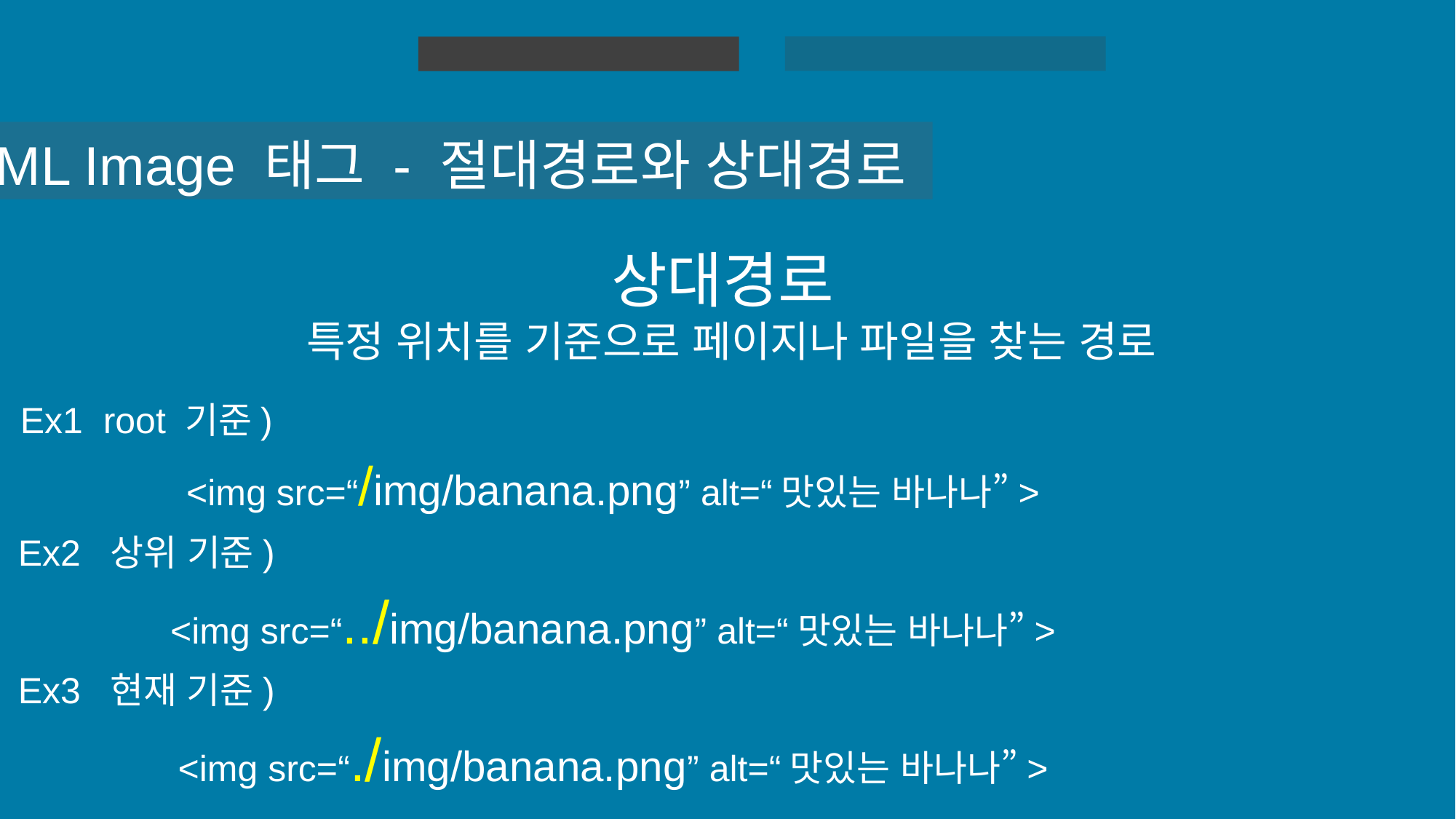

HTML 실습
HTML

HTML Image 태그 - 절대경로와 상대경로
상대경로
특정 위치를 기준으로 페이지나 파일을 찾는 경로
Ex1  root 기준)
<img src=“/img/banana.png” alt=“맛있는 바나나”>
Ex2  상위 기준)
<img src=“../img/banana.png” alt=“맛있는 바나나”>
Ex3  현재 기준)
<img src=“./img/banana.png” alt=“맛있는 바나나”>